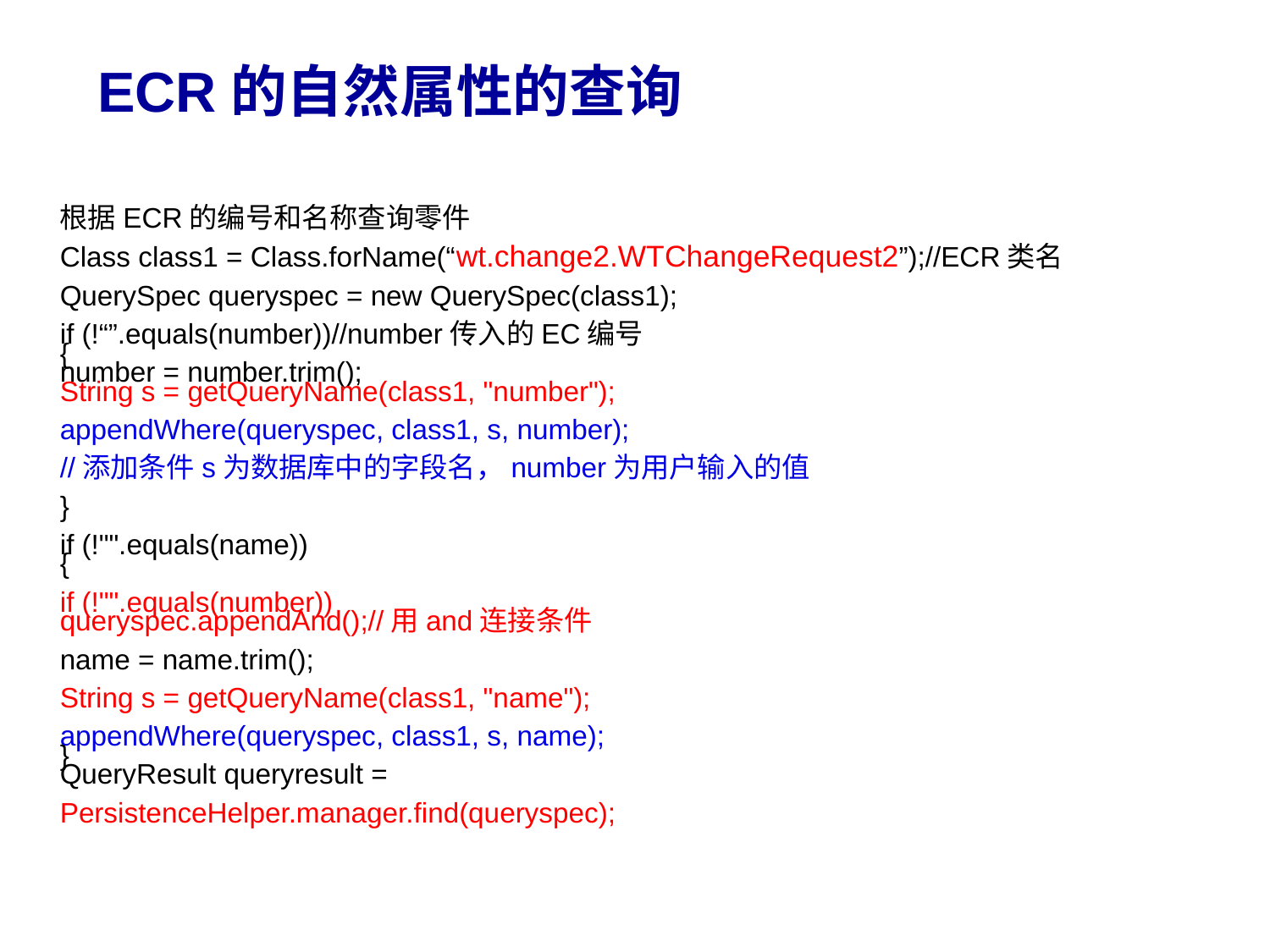

# ECR的自然属性的查询

根据ECR的编号和名称查询零件

Class class1 = Class.forName(“wt.change2.WTChangeRequest2”);//ECR类名

QuerySpec queryspec = new QuerySpec(class1);

if (!“”.equals(number))//number传入的EC编号
{
number = number.trim();
String s = getQueryName(class1, "number");

appendWhere(queryspec, class1, s, number);

//添加条件s为数据库中的字段名，number为用户输入的值

}

if (!"".equals(name))
{

if (!"".equals(number))
queryspec.appendAnd();//用and连接条件

name = name.trim();

String s = getQueryName(class1, "name");

appendWhere(queryspec, class1, s, name);
}
QueryResult queryresult =

PersistenceHelper.manager.find(queryspec);